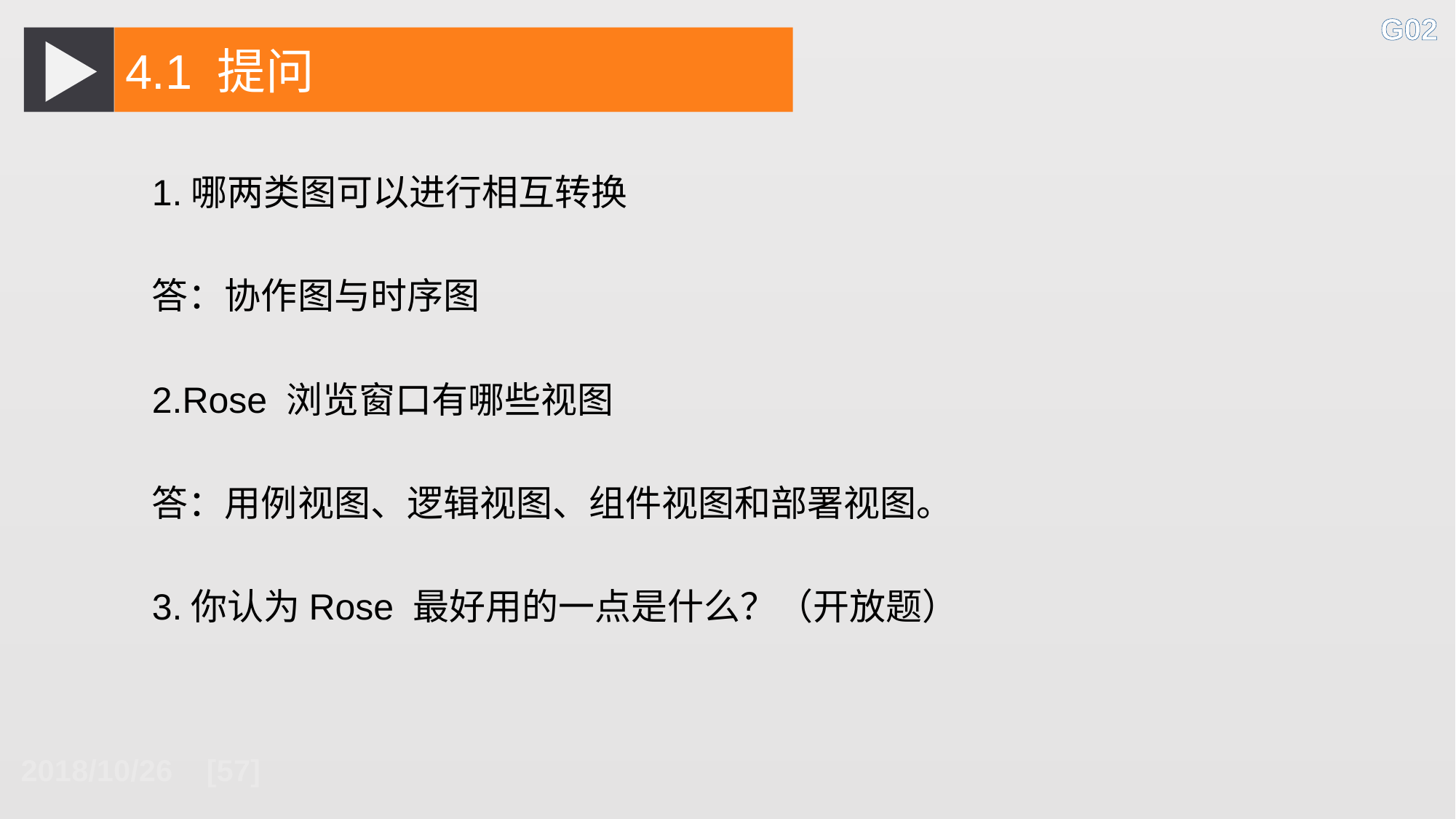

G02

4.1 提问

1.哪两类图可以进行相互转换
答：协作图与时序图
2.Rose 浏览窗口有哪些视图
答：用例视图、逻辑视图、组件视图和部署视图。
3.你认为Rose 最好用的一点是什么？（开放题）
2018/10/26    [57]